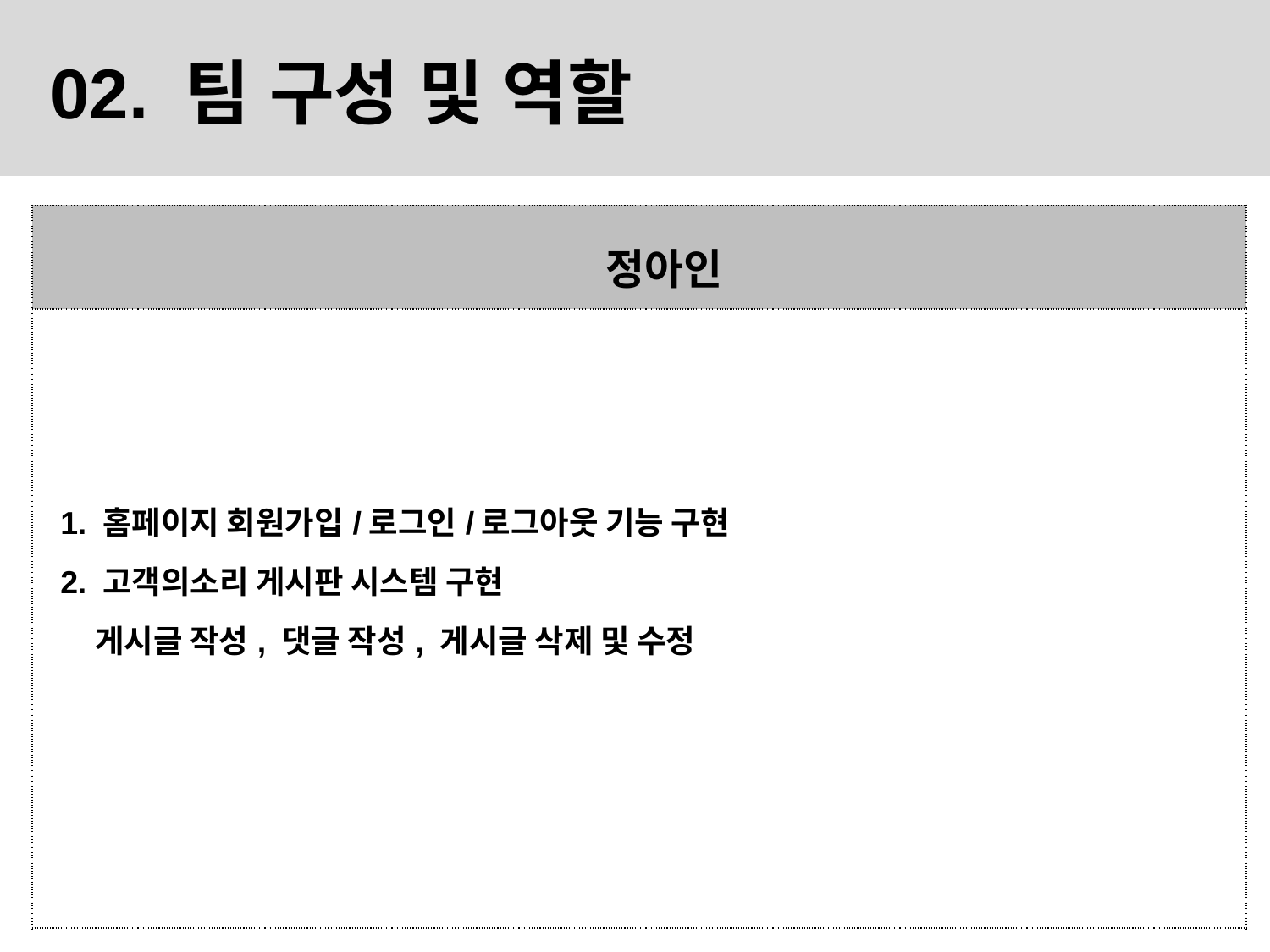

02. 팀 구성 및 역할
| 정아인 |
| --- |
| 1. 홈페이지 회원가입/로그인/로그아웃 기능 구현   2. 고객의소리 게시판 시스템 구현       게시글 작성, 댓글 작성, 게시글 삭제 및 수정 |